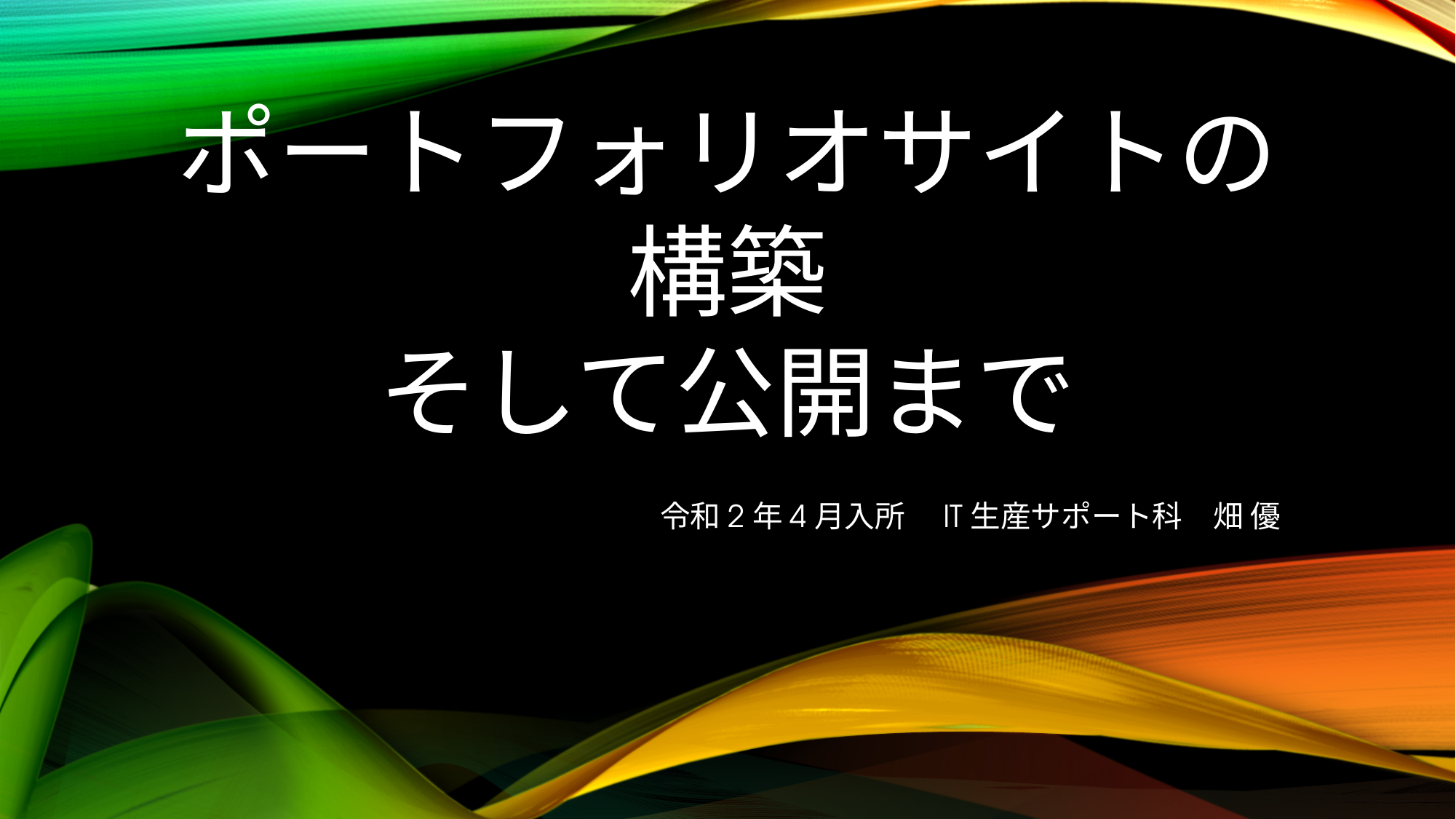

# ポートフォリオサイトの構築 そして公開まで
令和2年4月入所　IT生産サポート科　畑 優